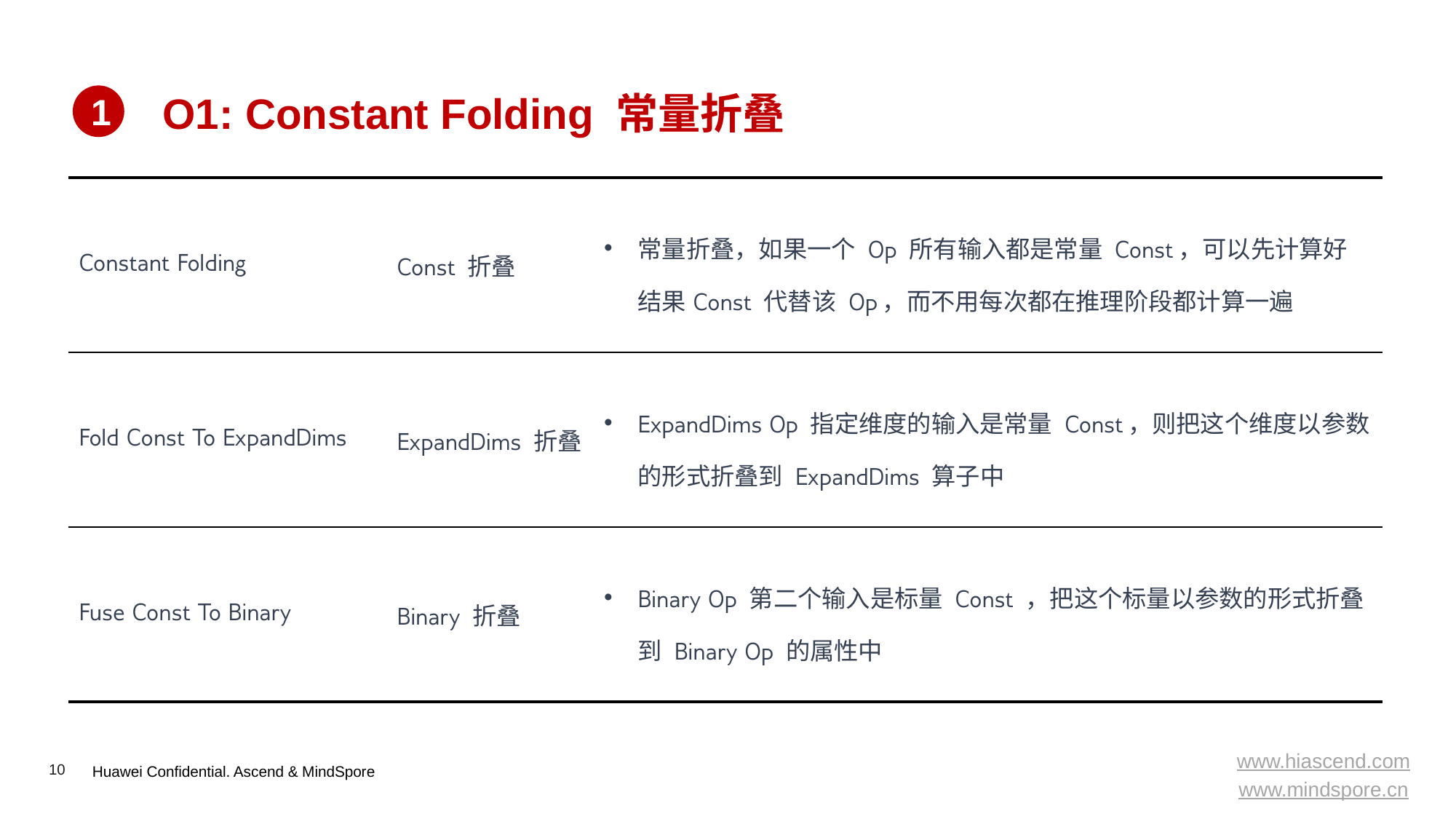

# O1: Constant Folding 常量折叠
1
| Constant Folding | Const 折叠 | 常量折叠，如果一个 Op 所有输入都是常量 Const，可以先计算好结果Const 代替该 Op，而不用每次都在推理阶段都计算一遍 |
| --- | --- | --- |
| Fold Const To ExpandDims | ExpandDims 折叠 | ExpandDims Op 指定维度的输入是常量 Const，则把这个维度以参数的形式折叠到 ExpandDims 算子中 |
| Fuse Const To Binary | Binary 折叠 | Binary Op 第二个输入是标量 Const ，把这个标量以参数的形式折叠到 Binary Op 的属性中 |